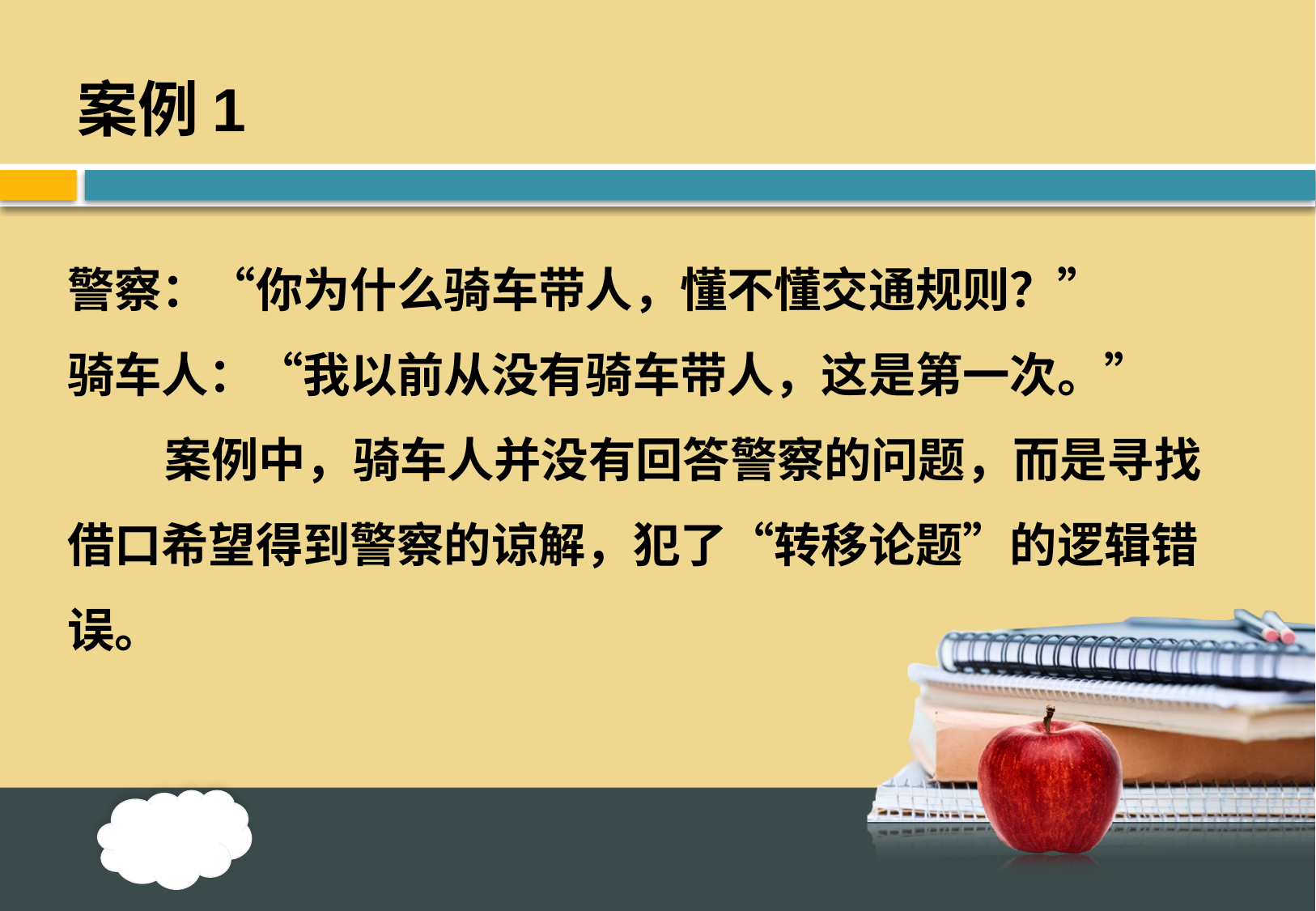

案例1
警察：“你为什么骑车带人，懂不懂交通规则？”
骑车人：“我以前从没有骑车带人，这是第一次。”
        案例中，骑车人并没有回答警察的问题，而是寻找借口希望得到警察的谅解，犯了“转移论题”的逻辑错误。